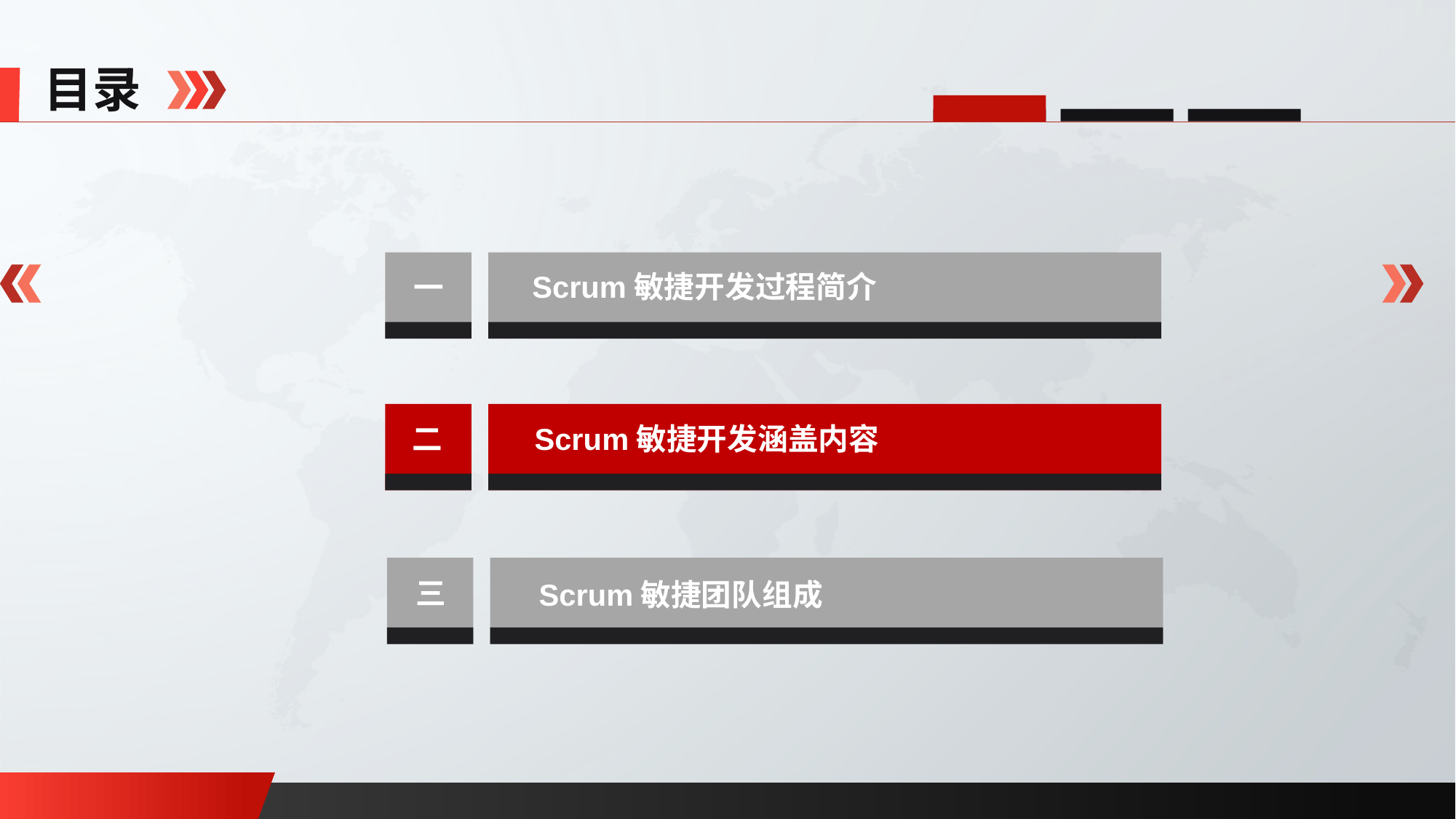

目录

一

Scrum敏捷开发过程简介

二

Scrum敏捷开发涵盖内容

三

Scrum敏捷团队组成